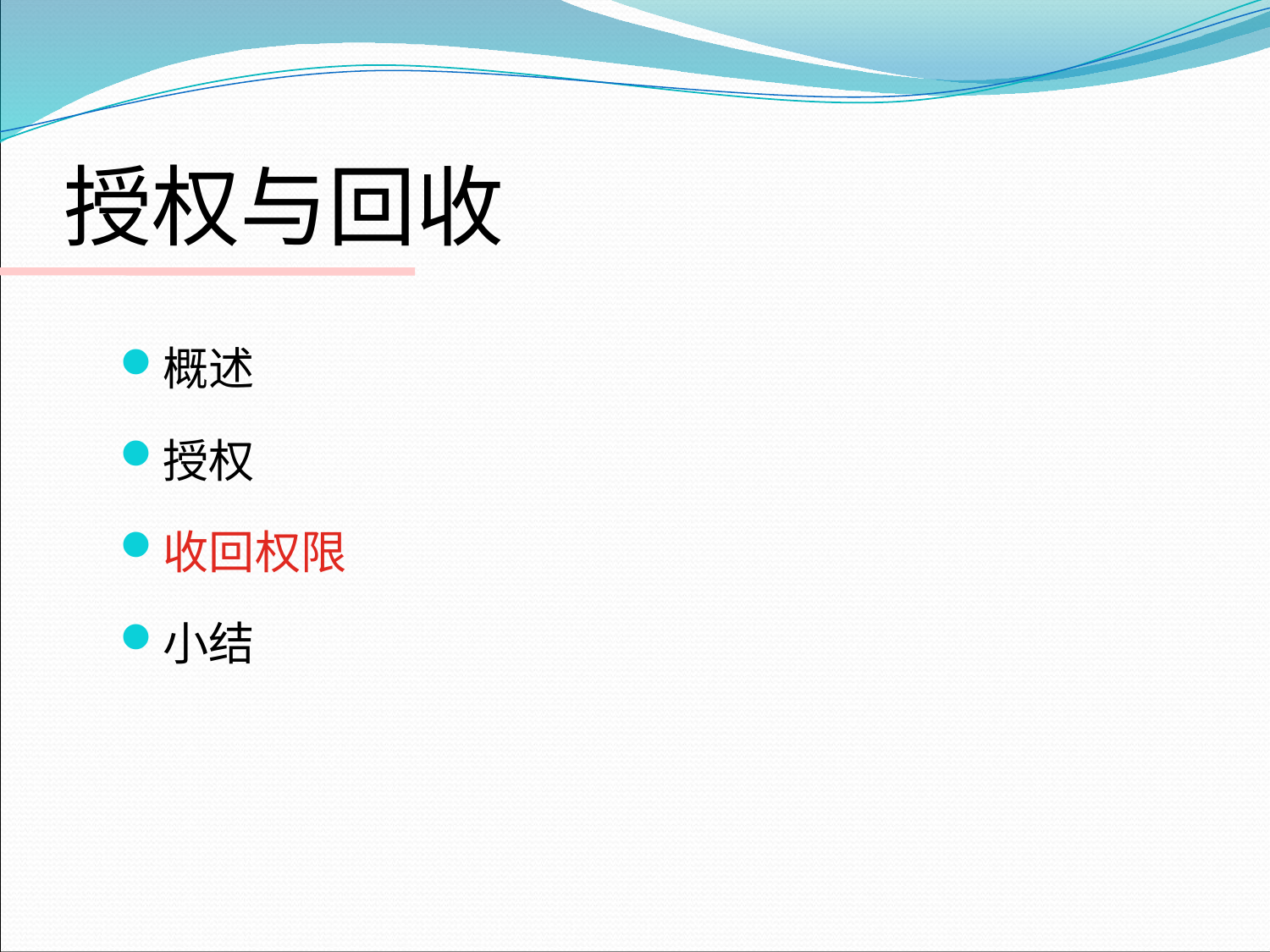

# 授权与回收
概述
授权
收回权限
小结

469